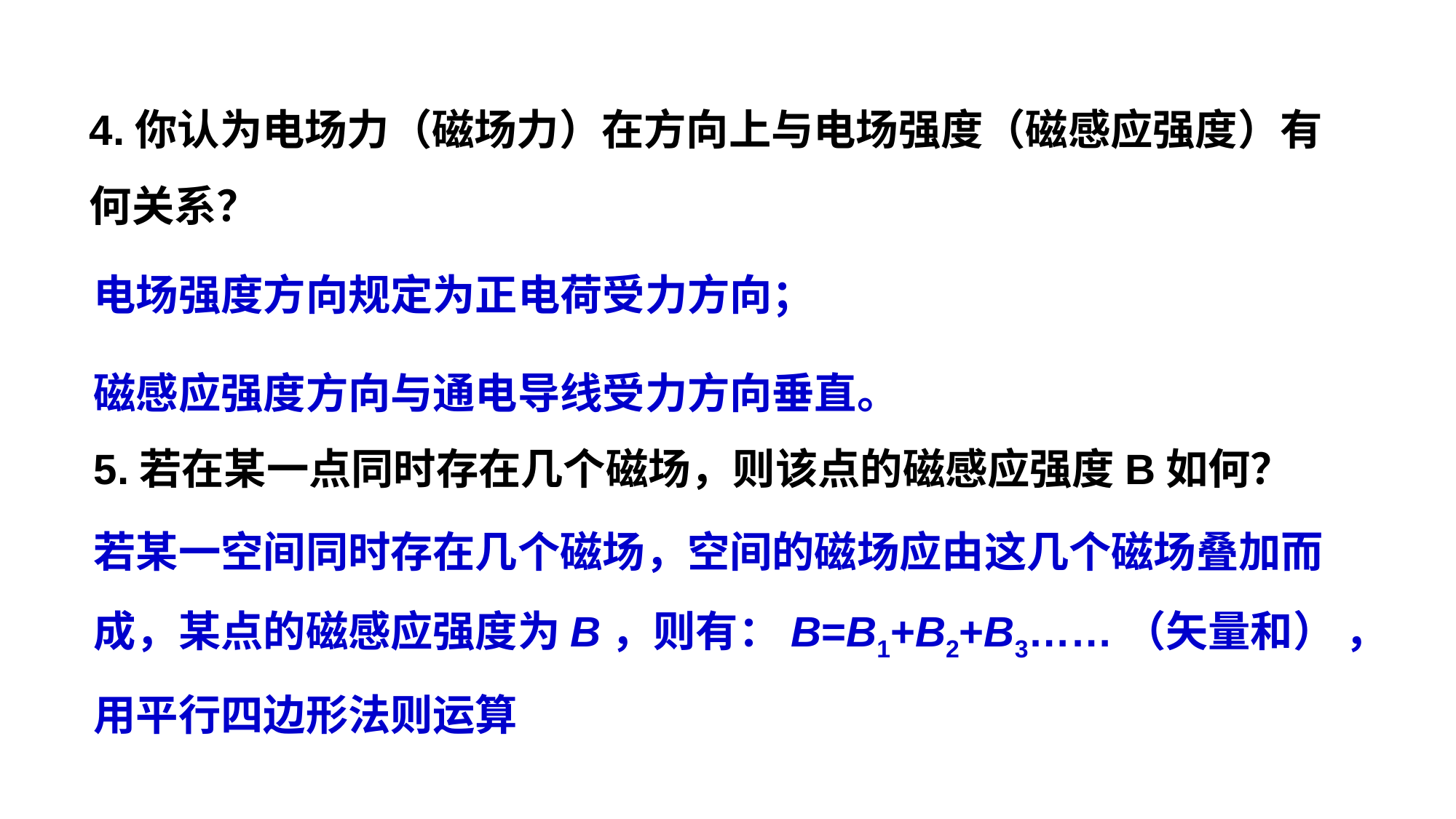

4.你认为电场力（磁场力）在方向上与电场强度（磁感应强度）有何关系？
电场强度方向规定为正电荷受力方向；
磁感应强度方向与通电导线受力方向垂直。
5.若在某一点同时存在几个磁场，则该点的磁感应强度B如何？
若某一空间同时存在几个磁场，空间的磁场应由这几个磁场叠加而成，某点的磁感应强度为B，则有：B=B1+B2+B3……（矢量和） ，用平行四边形法则运算